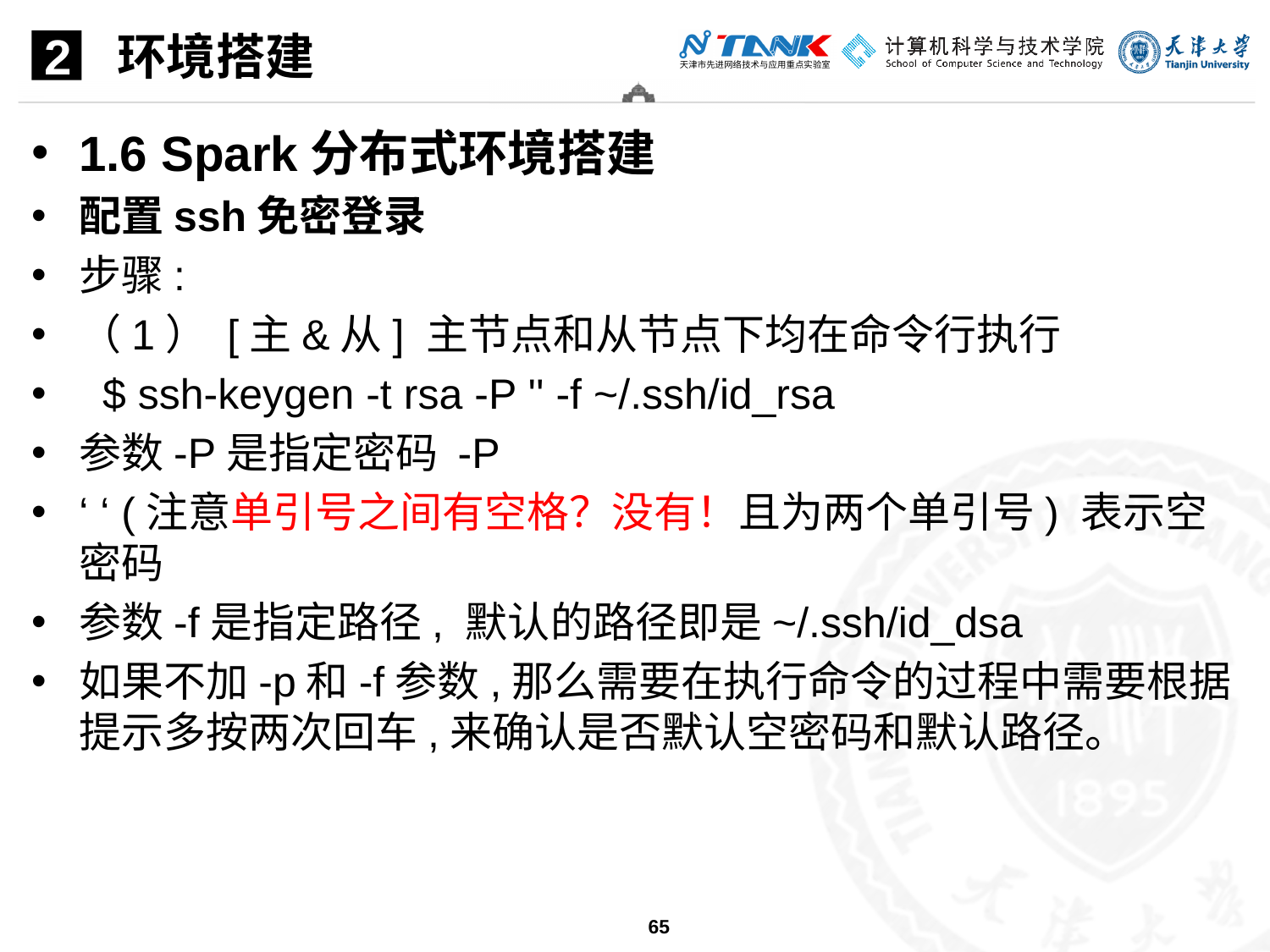

环境搭建
2
1.6 Spark分布式环境搭建
配置ssh免密登录
步骤:
（1） [主&从] 主节点和从节点下均在命令行执行
  $ ssh-keygen -t rsa -P '' -f ~/.ssh/id_rsa
参数-P是指定密码 -P
‘ ‘ (注意单引号之间有空格？没有！且为两个单引号) 表示空密码
参数-f是指定路径, 默认的路径即是~/.ssh/id_dsa
如果不加-p和-f参数,那么需要在执行命令的过程中需要根据提示多按两次回车,来确认是否默认空密码和默认路径。

65